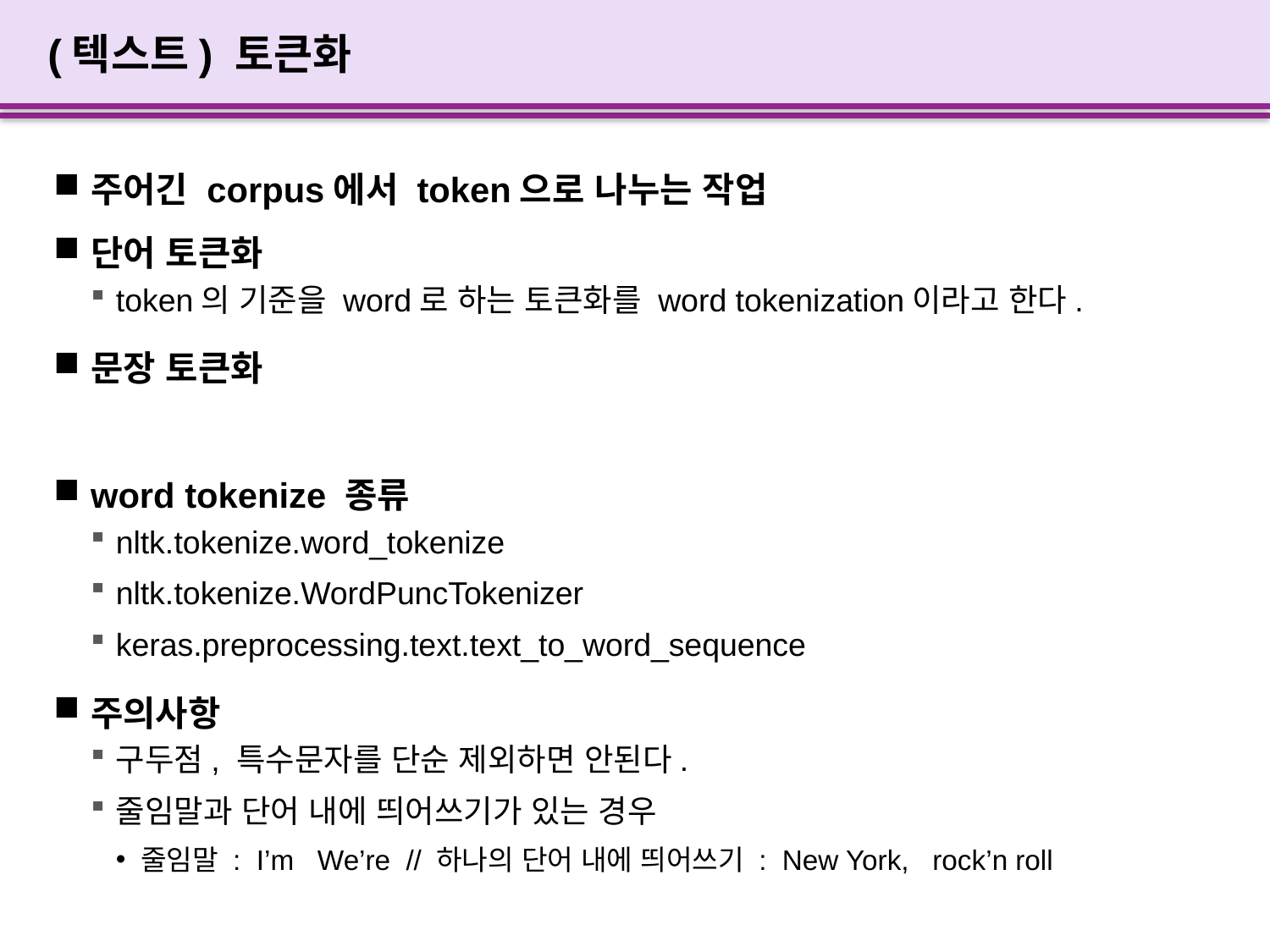

# (텍스트) 토큰화
주어긴 corpus에서 token으로 나누는 작업
단어 토큰화
token의 기준을 word로 하는 토큰화를 word tokenization이라고 한다.
문장 토큰화

word tokenize 종류
nltk.tokenize.word_tokenize
nltk.tokenize.WordPuncTokenizer
keras.preprocessing.text.text_to_word_sequence
주의사항
구두점, 특수문자를 단순 제외하면 안된다.
줄임말과 단어 내에 띄어쓰기가 있는 경우
줄임말 :  I’m   We’re  // 하나의 단어 내에 띄어쓰기 :  New York,   rock’n roll